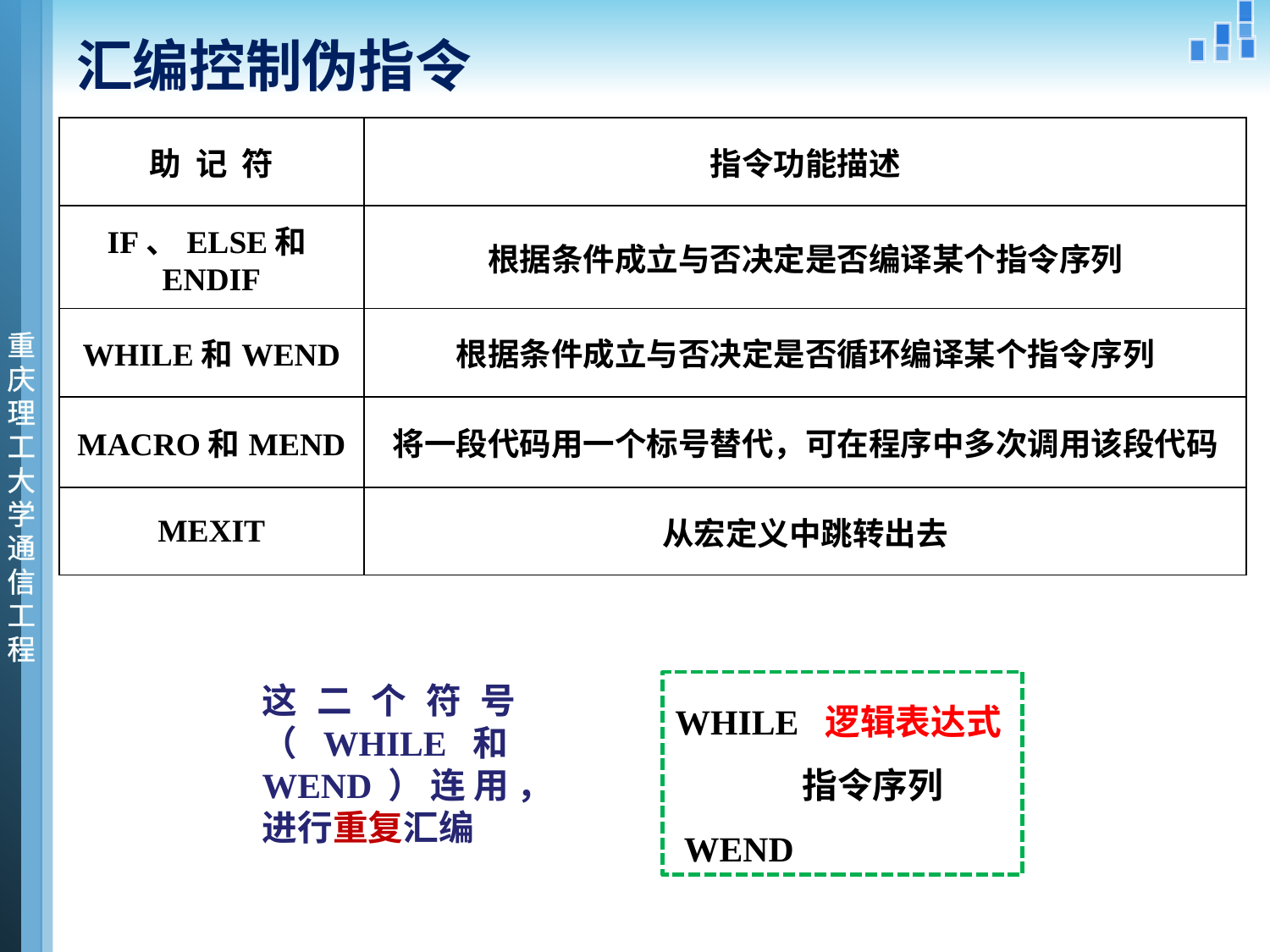

# 汇编控制伪指令
| 助 记 符 | 指令功能描述 |
| --- | --- |
| IF、ELSE和ENDIF | 根据条件成立与否决定是否编译某个指令序列 |
| WHILE和WEND | 根据条件成立与否决定是否循环编译某个指令序列 |
| MACRO和MEND | 将一段代码用一个标号替代，可在程序中多次调用该段代码 |
| MEXIT | 从宏定义中跳转出去 |
这二个符号（WHILE和WEND）连用，进行重复汇编

WHILE  逻辑表达式
	指令序列
 WEND